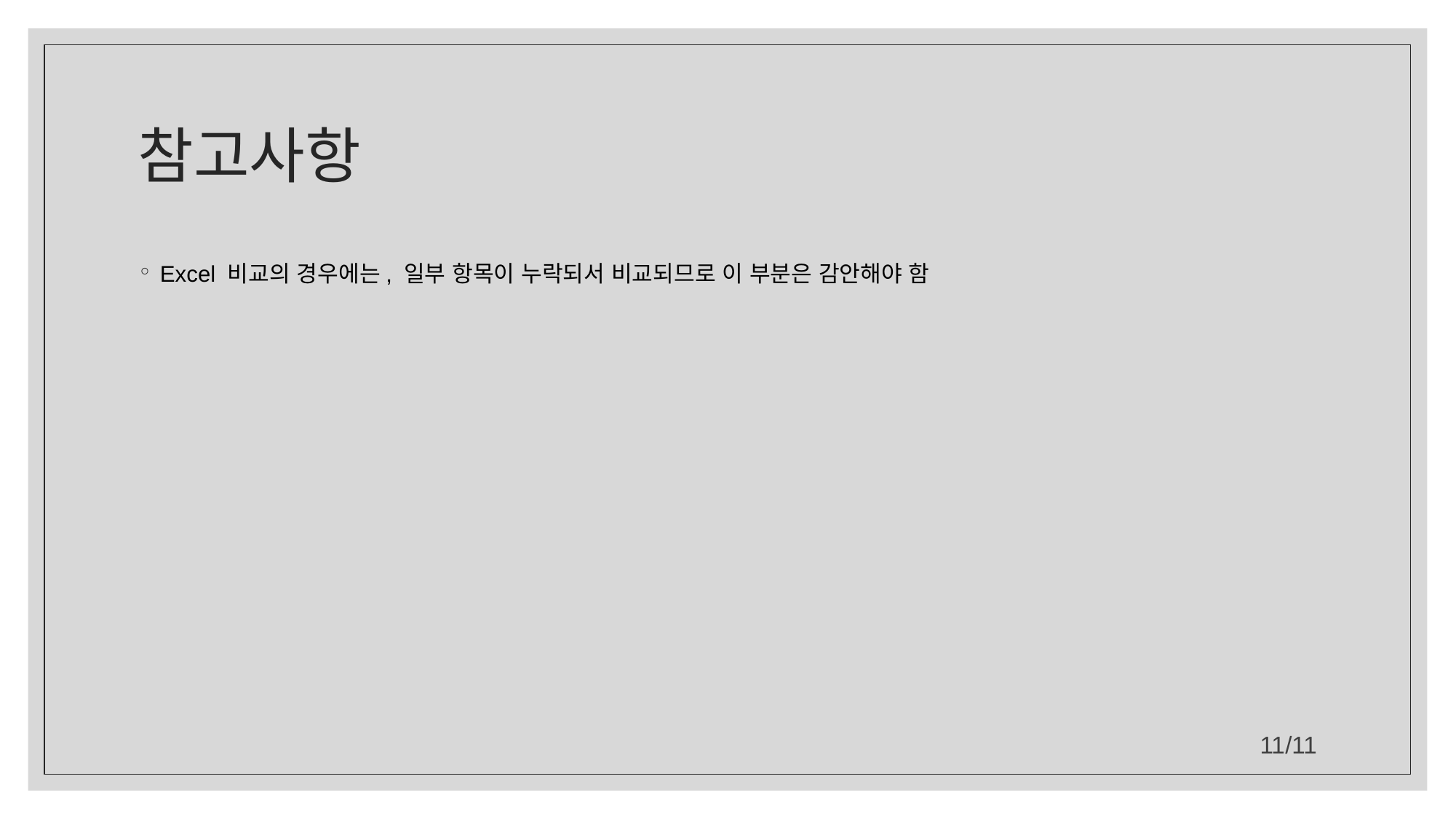

# 참고사항
Excel 비교의 경우에는, 일부 항목이 누락되서 비교되므로 이 부분은 감안해야 함
11/11